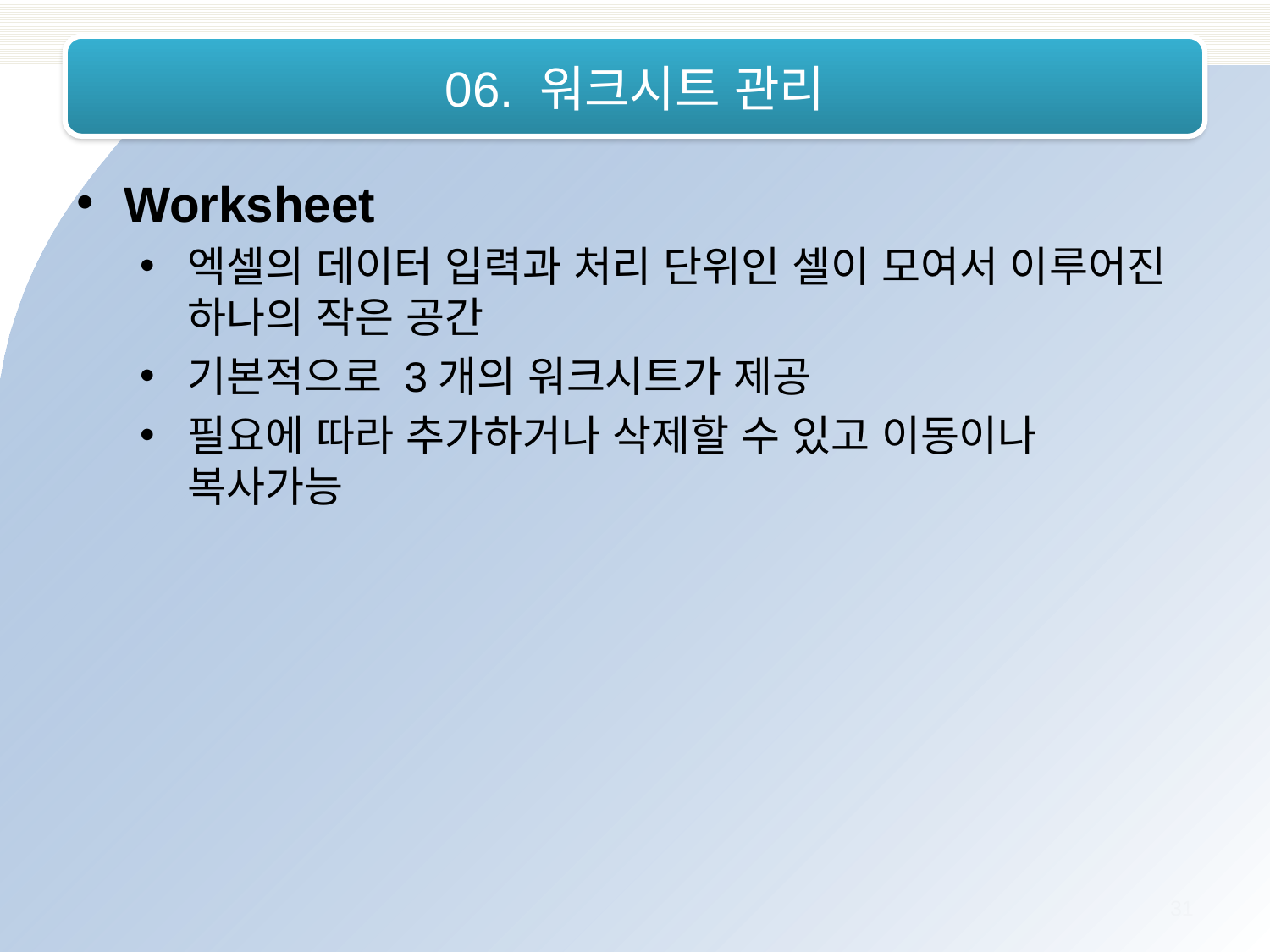

# 06. 워크시트 관리
Worksheet
엑셀의 데이터 입력과 처리 단위인 셀이 모여서 이루어진 하나의 작은 공간
기본적으로 3개의 워크시트가 제공
필요에 따라 추가하거나 삭제할 수 있고 이동이나 복사가능
31